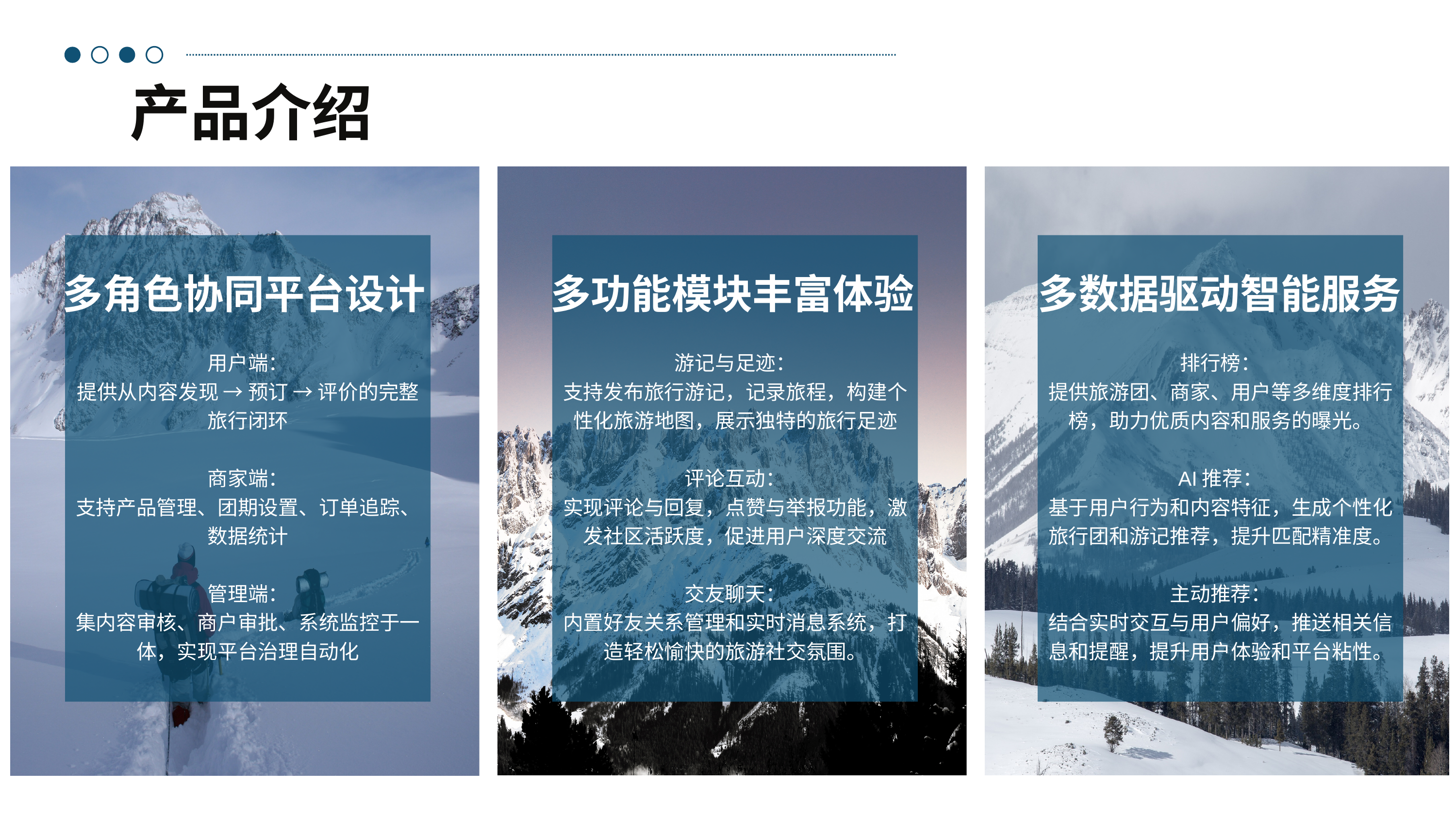

产品介绍

多角色协同平台设计
多功能模块丰富体验
 多数据驱动智能服务
用户端：
提供从内容发现 → 预订 → 评价的完整旅行闭环

商家端：
支持产品管理、团期设置、订单追踪、数据统计

管理端：
集内容审核、商户审批、系统监控于一体，实现平台治理自动化
游记与足迹：
支持发布旅行游记，记录旅程，构建个性化旅游地图，展示独特的旅行足迹

评论互动：
实现评论与回复，点赞与举报功能，激发社区活跃度，促进用户深度交流

交友聊天：
内置好友关系管理和实时消息系统，打造轻松愉快的旅游社交氛围。
排行榜：
提供旅游团、商家、用户等多维度排行榜，助力优质内容和服务的曝光。

AI推荐：
基于用户行为和内容特征，生成个性化旅行团和游记推荐，提升匹配精准度。

主动推荐：
结合实时交互与用户偏好，推送相关信息和提醒，提升用户体验和平台粘性。